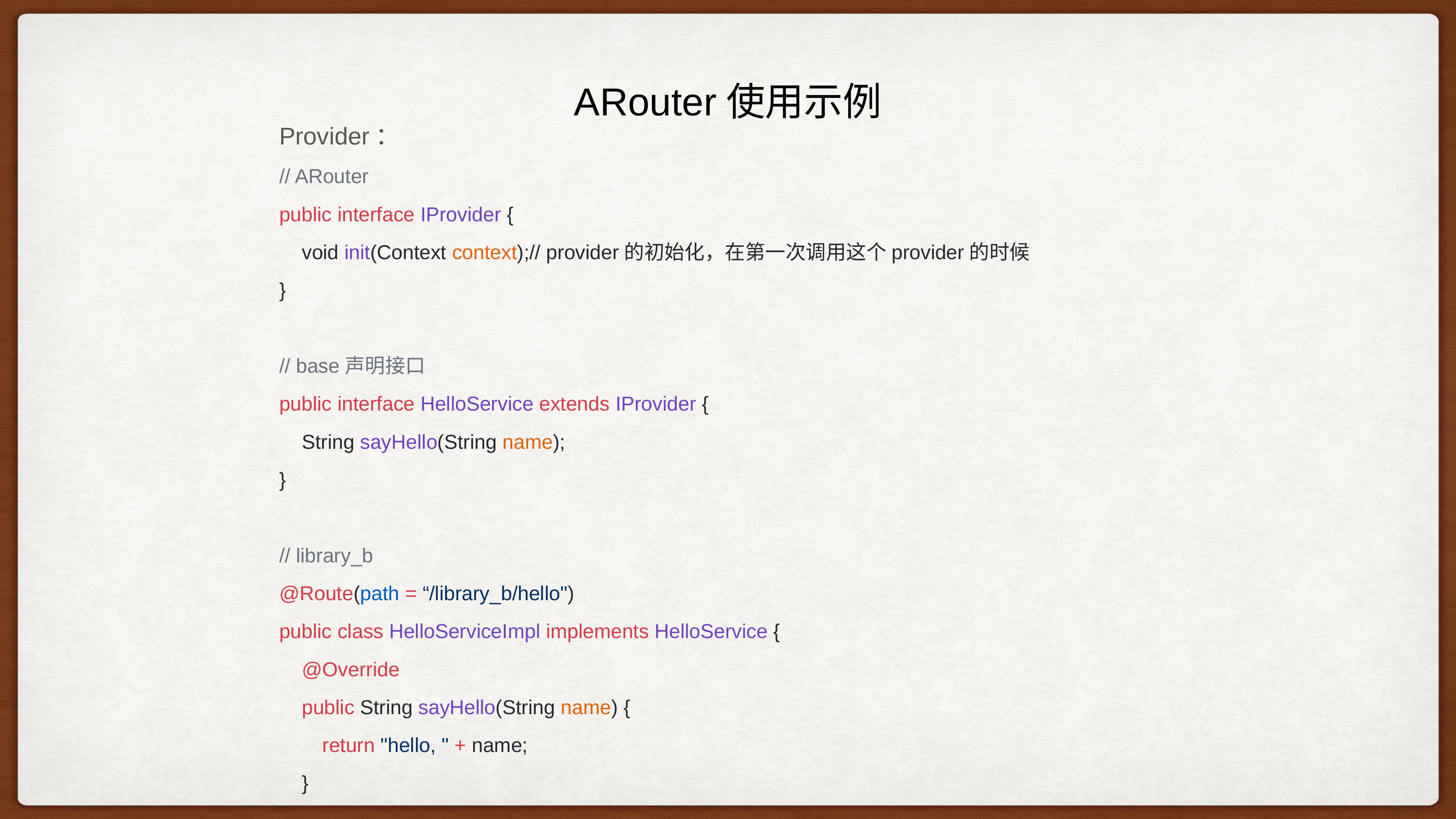

# ARouter使用示例
Provider：
// ARouter
public interface IProvider {
    void init(Context context);// provider的初始化，在第一次调用这个provider的时候
}

// base声明接口
public interface HelloService extends IProvider {
    String sayHello(String name);
}

// library_b
@Route(path = “/library_b/hello")
public class HelloServiceImpl implements HelloService {
    @Override
    public String sayHello(String name) {
    return "hello, " + name;
    }

    @Override
    public void init(Context context) {
}
}

// library_a
HelloService helloService = (HelloService) ARouter.getInstance().build(“/library_b/hello”).navigation();

HelloService helloService = ARouter.getInstance().navigation(HelloService.class);